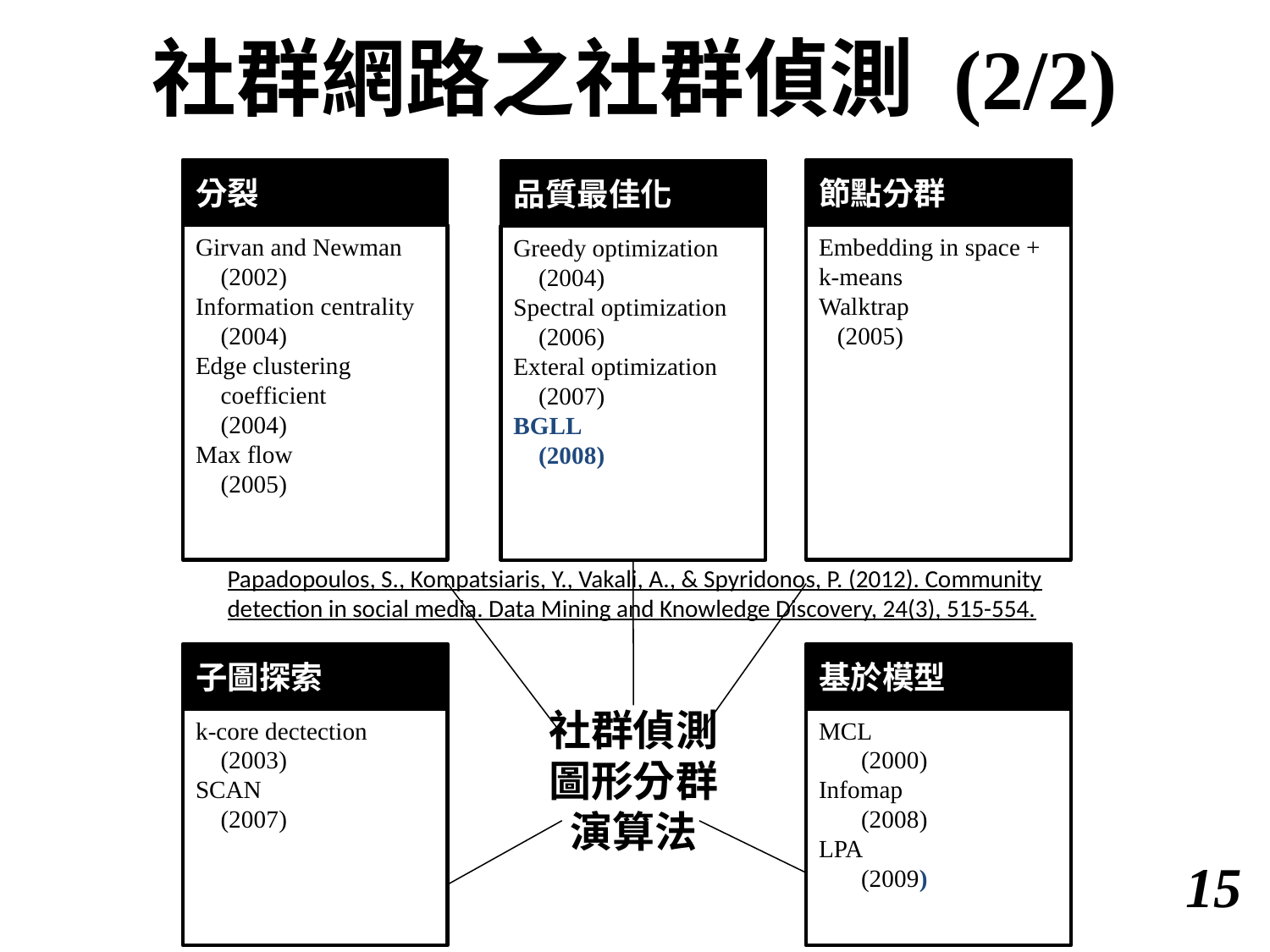

# 社群網路之社群偵測 (2/2)

節點分群
分裂
品質最佳化
Embedding in space + k-means
Walktrap
   (2005)
Girvan and Newman (2002)
Information centrality
(2004)
Edge clustering coefficient
(2004)
Max flow
(2005)
Greedy optimization (2004)
Spectral optimization
(2006)
Exteral optimization
(2007)
BGLL
(2008)
Papadopoulos, S., Kompatsiaris, Y., Vakali, A., & Spyridonos, P. (2012). Community detection in social media. Data Mining and Knowledge Discovery, 24(3), 515-554.
子圖探索
基於模型
社群偵測
圖形分群
演算法
k-core dectection (2003)
SCAN
(2007)
MCL
(2000)
Infomap
(2008)
LPA
(2009)
15